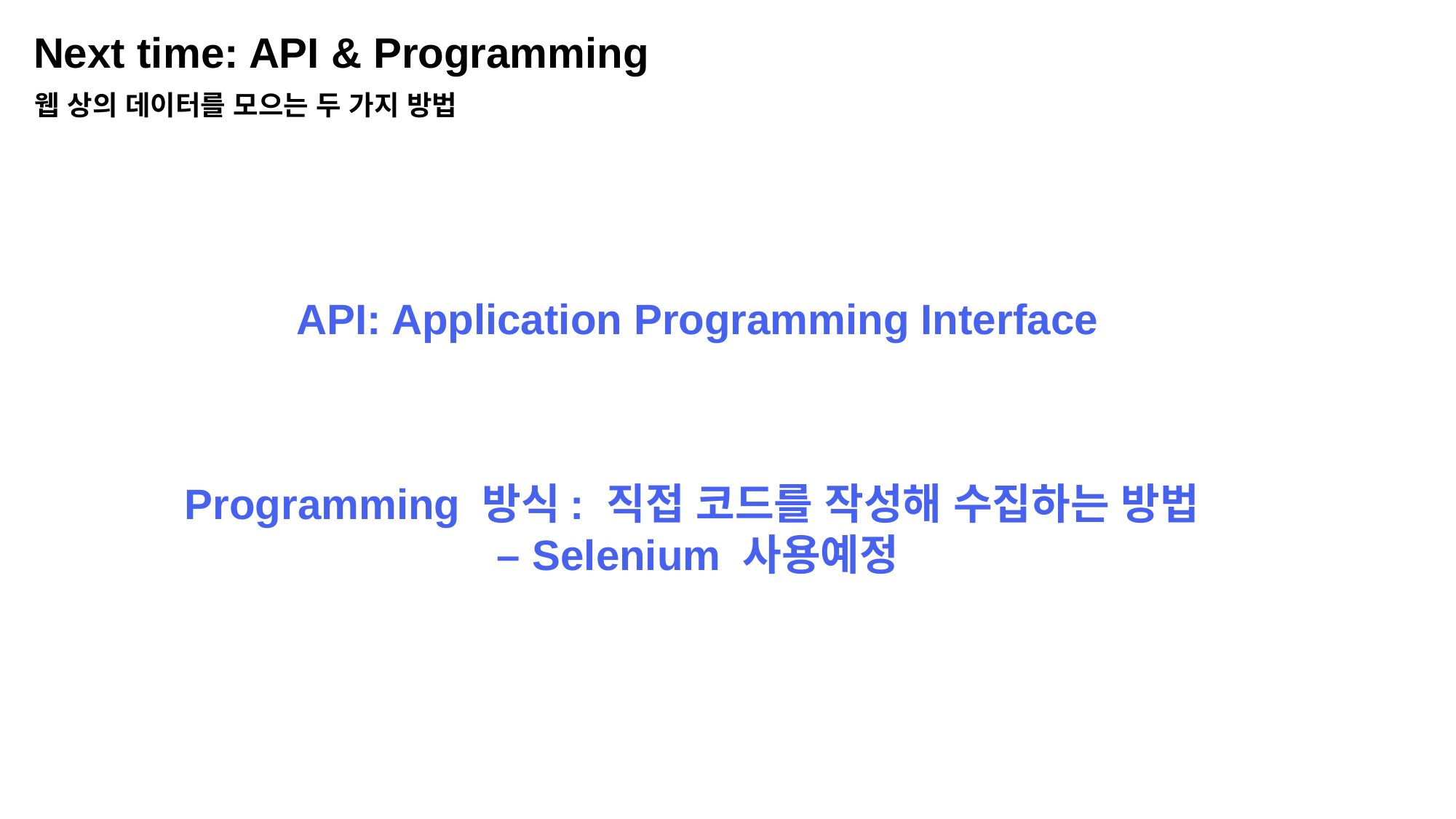

Next time: API & Programming
웹 상의 데이터를 모으는 두 가지 방법
API: Application Programming Interface
Programming 방식: 직접 코드를 작성해 수집하는 방법
– Selenium 사용예정